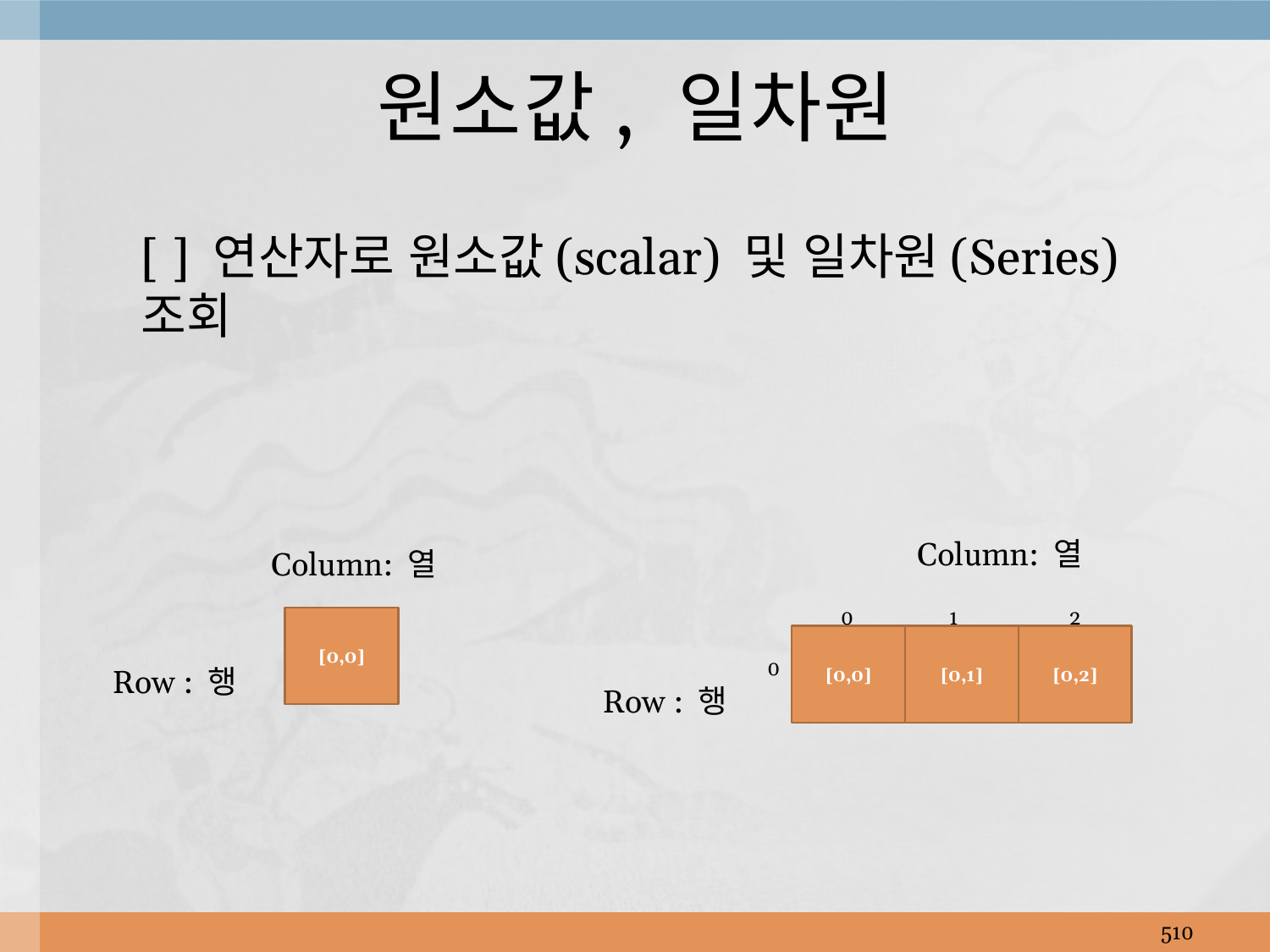

# 원소값, 일차원
[ ] 연산자로 원소값(scalar) 및 일차원(Series) 조회
Column: 열
Column: 열
0
1
2
[0,0]
[0,0]
[0,1]
[0,2]
0
Row : 행
Row : 행
510